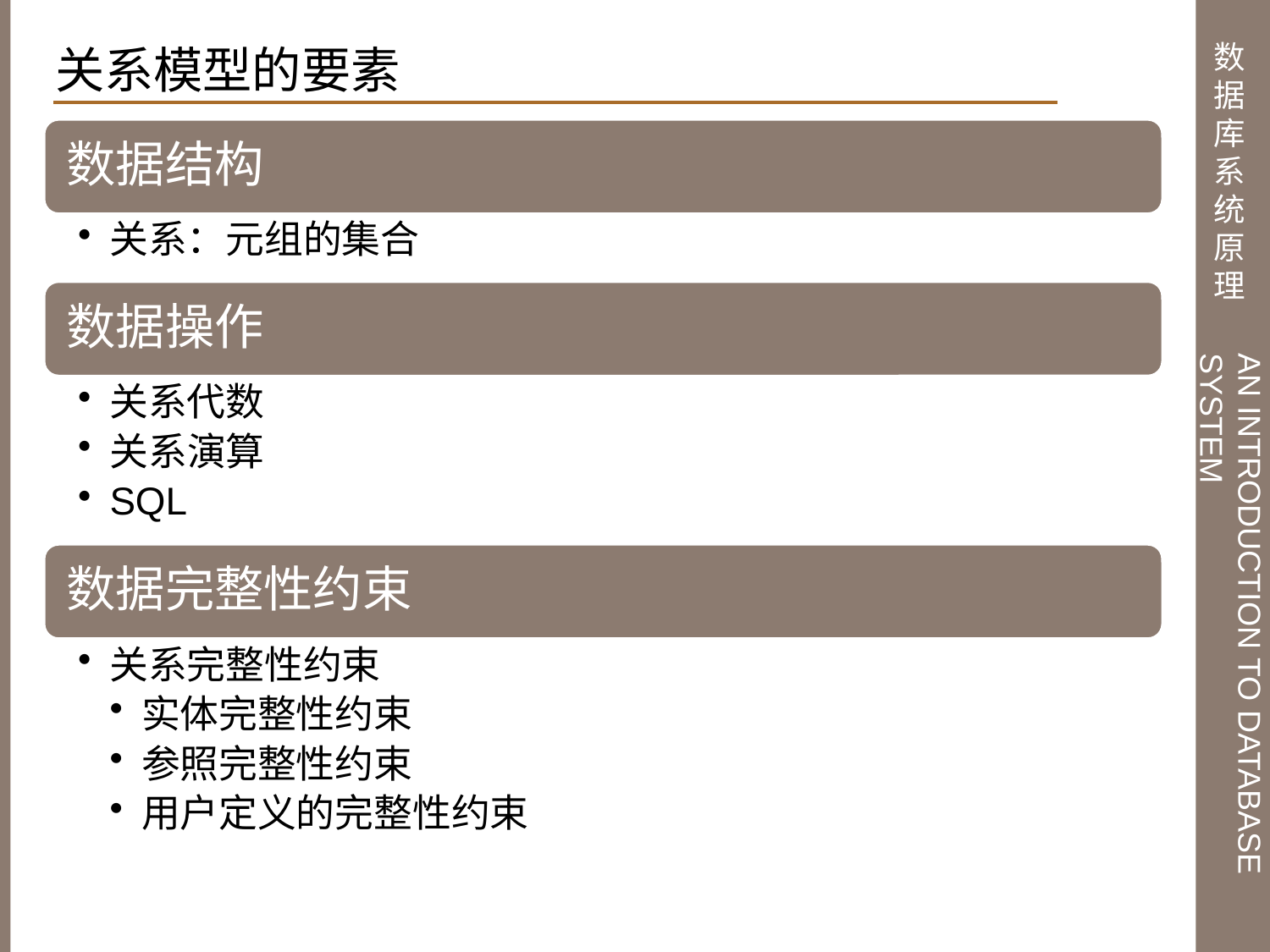

关系模型的要素
数据结构
关系：元组的集合
数据操作
关系代数
关系演算
SQL
数据完整性约束
关系完整性约束
实体完整性约束
参照完整性约束
用户定义的完整性约束